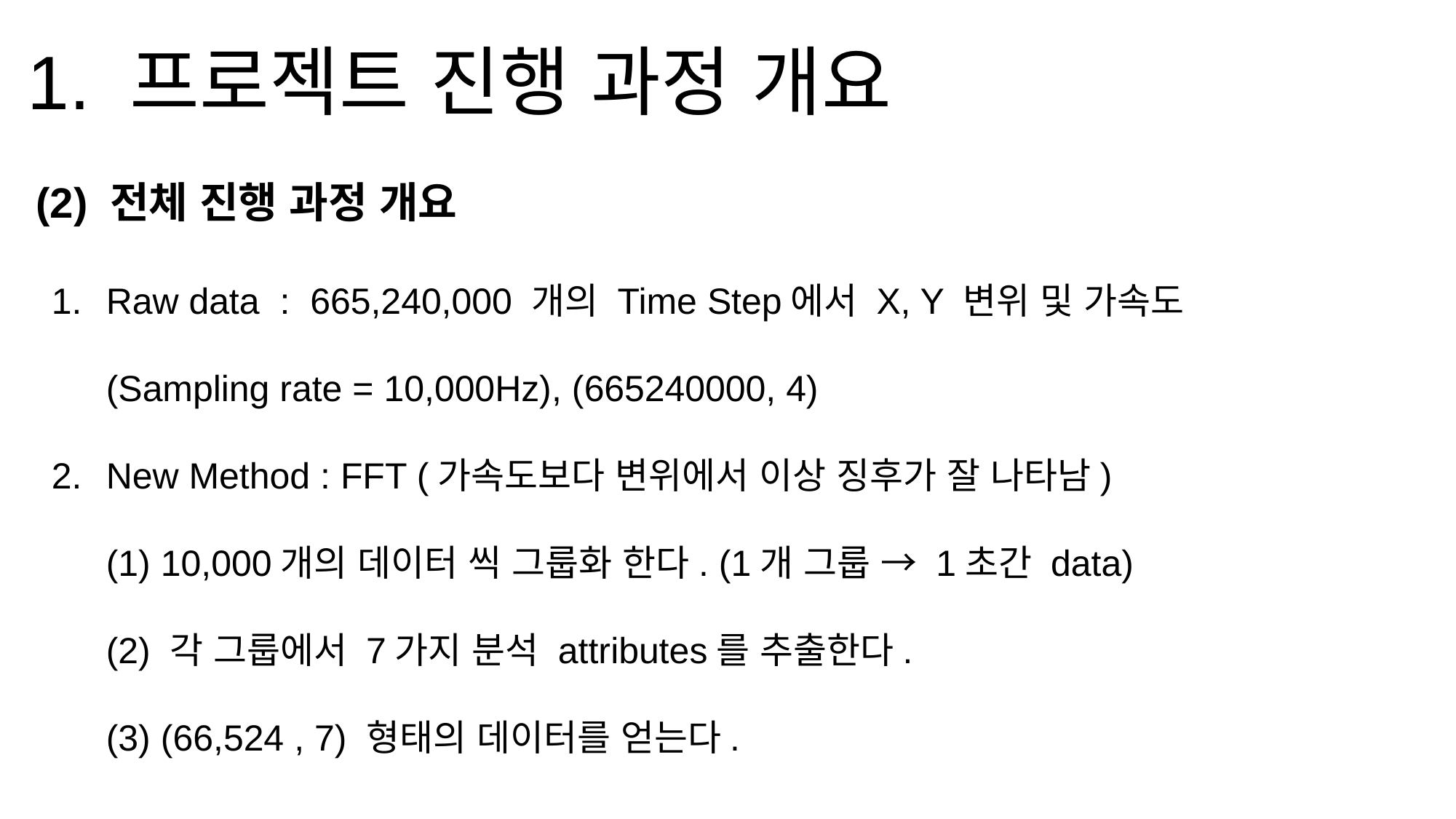

1. 프로젝트 진행 과정 개요
(2) 전체 진행 과정 개요
Raw data  :  665,240,000 개의 Time Step에서 X, Y 변위 및 가속도
(Sampling rate = 10,000Hz), (665240000, 4)
New Method : FFT (가속도보다 변위에서 이상 징후가 잘 나타남)
(1) 10,000개의 데이터 씩 그룹화 한다. (1개 그룹 → 1초간 data)
(2) 각 그룹에서 7가지 분석 attributes를 추출한다.
(3) (66,524 , 7) 형태의 데이터를 얻는다.